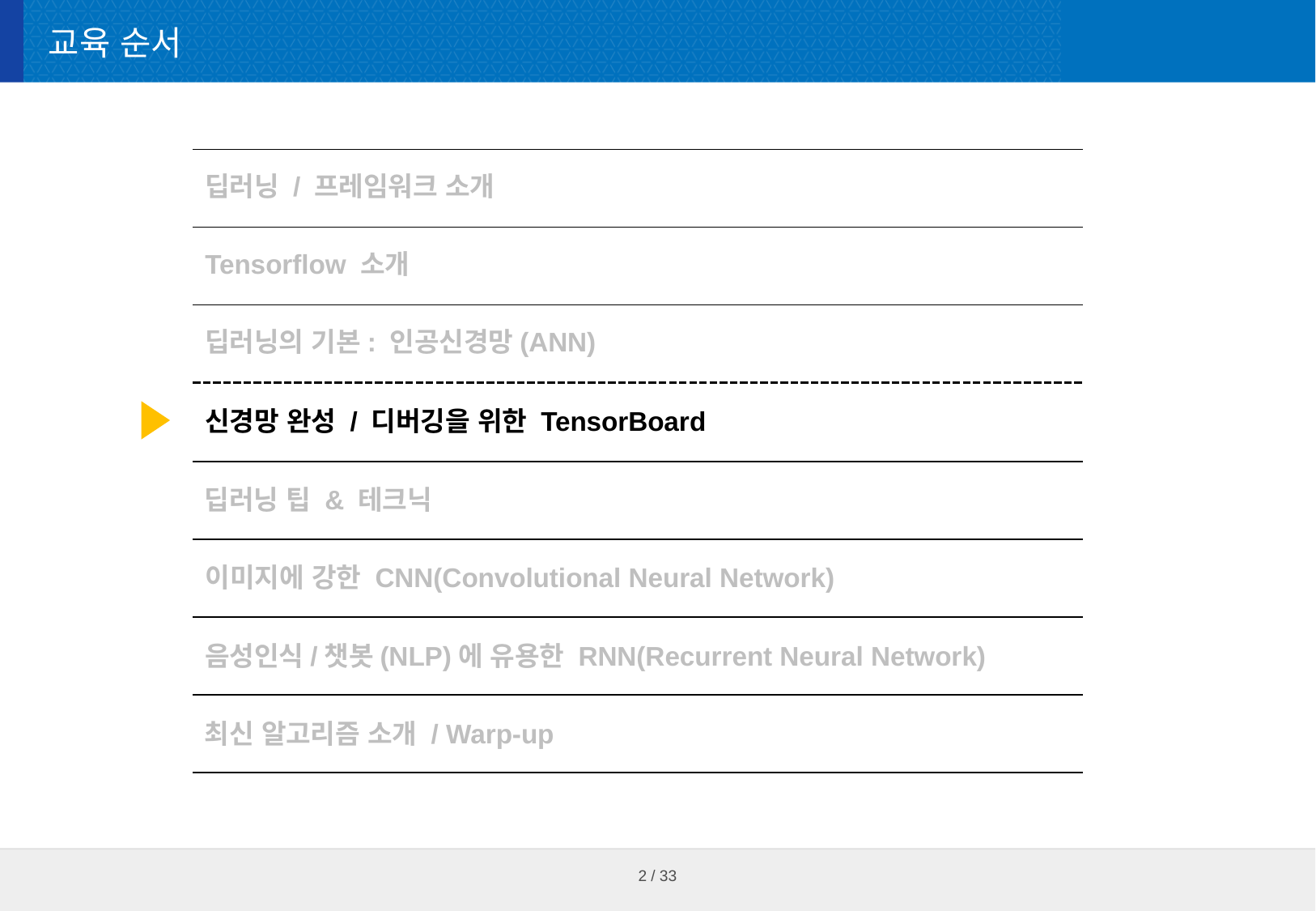

# 교육 순서
딥러닝 / 프레임워크 소개
Tensorflow 소개
딥러닝의 기본: 인공신경망(ANN)
신경망 완성 / 디버깅을 위한 TensorBoard

딥러닝 팁 & 테크닉
이미지에 강한 CNN(Convolutional Neural Network)
음성인식/챗봇(NLP)에 유용한 RNN(Recurrent Neural Network)
최신 알고리즘 소개 / Warp-up